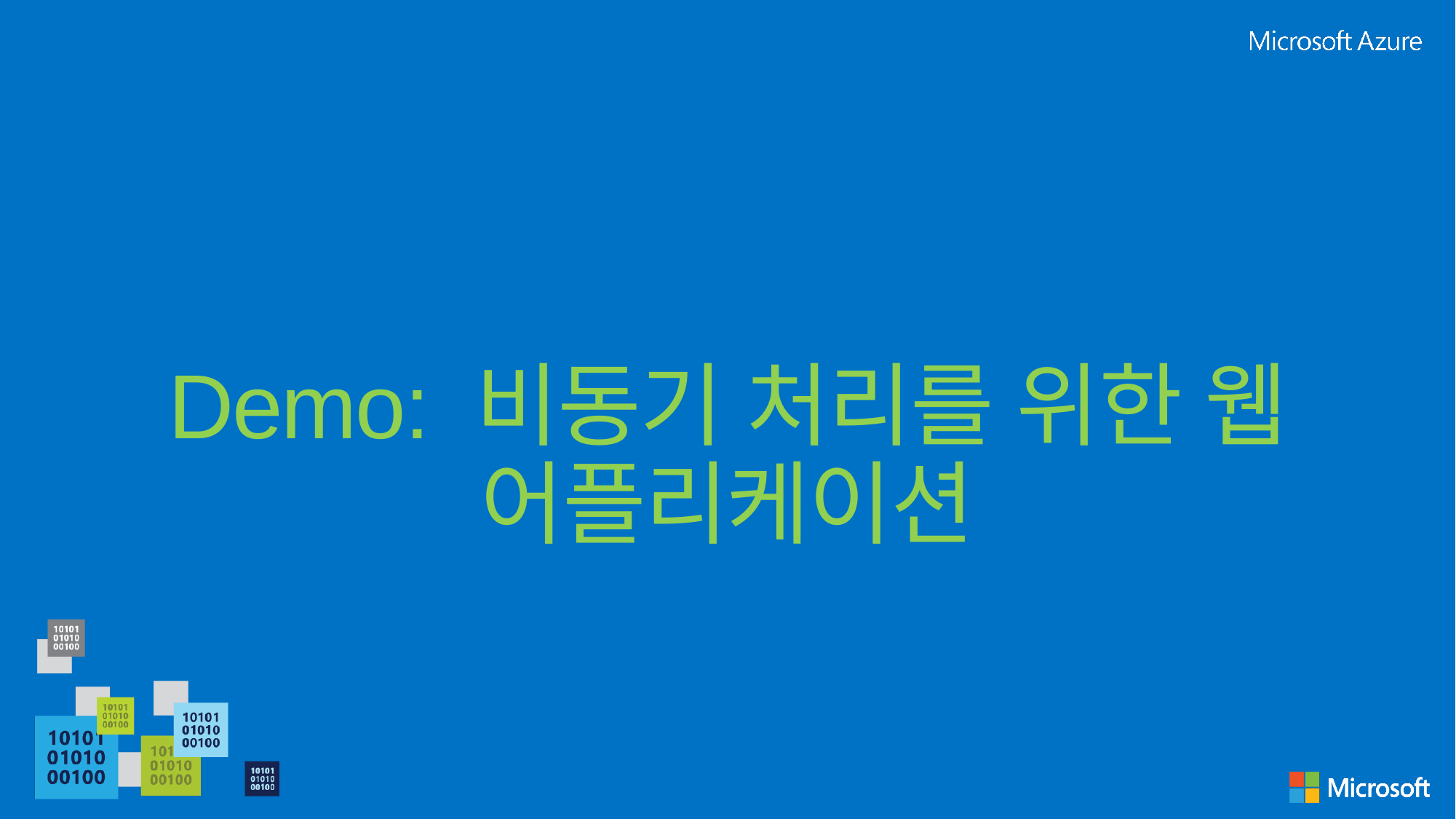

# Demo: 비동기 처리를 위한 웹 어플리케이션